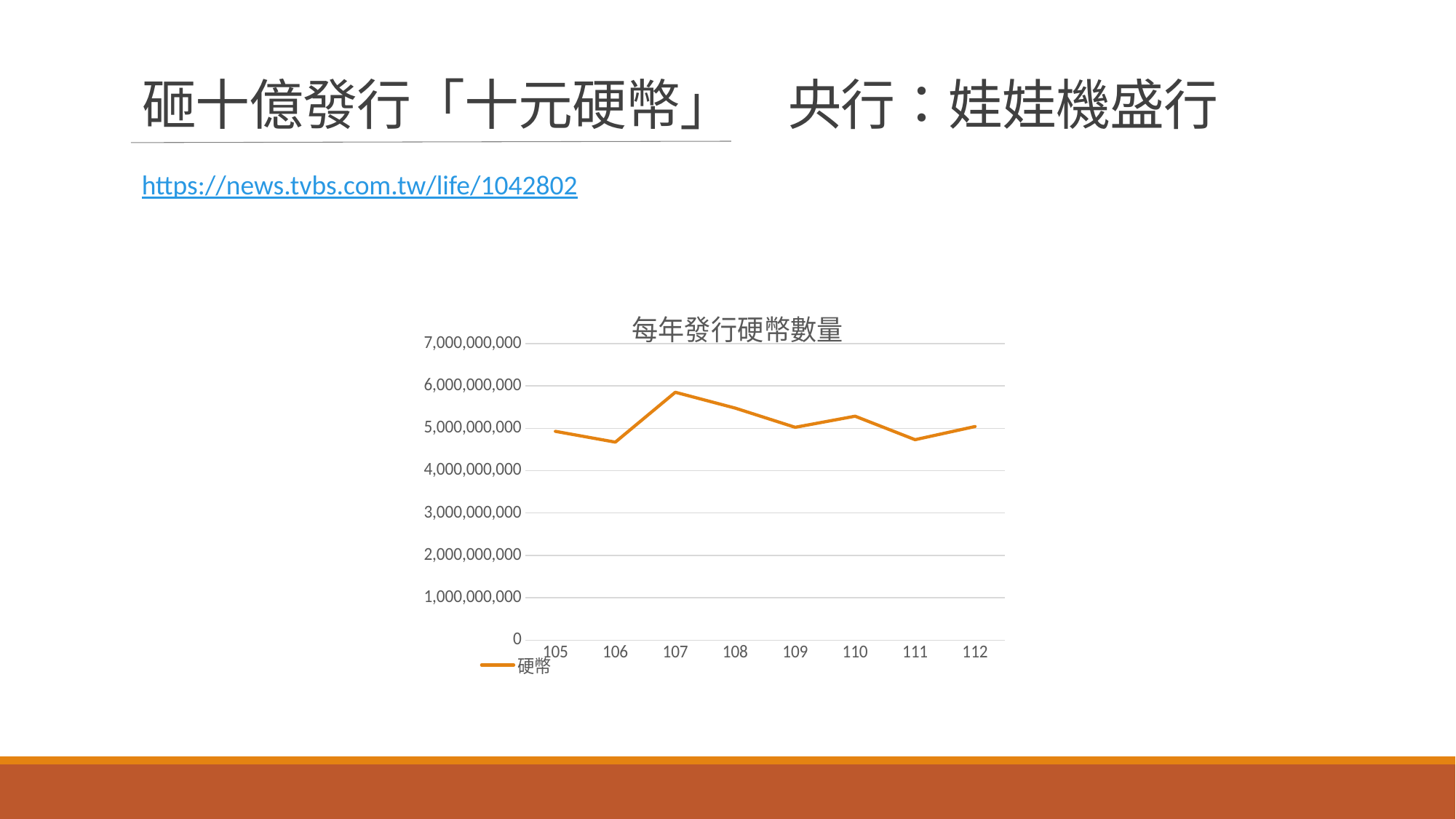

# 砸十億發行「十元硬幣」　央行：娃娃機盛行
https://news.tvbs.com.tw/life/1042802

### Chart: 每年發行硬幣數量

| Category | 硬幣 |
|---|---|
| 105 | 4929131931.0 |
| 106 | 4674699956.0 |
| 107 | 5851944695.0 |
| 108 | 5477509005.0 |
| 109 | 5024622693.0 |
| 110 | 5286212139.0 |
| 111 | 4732229215.0 |
| 112 | 5043279424.0 |